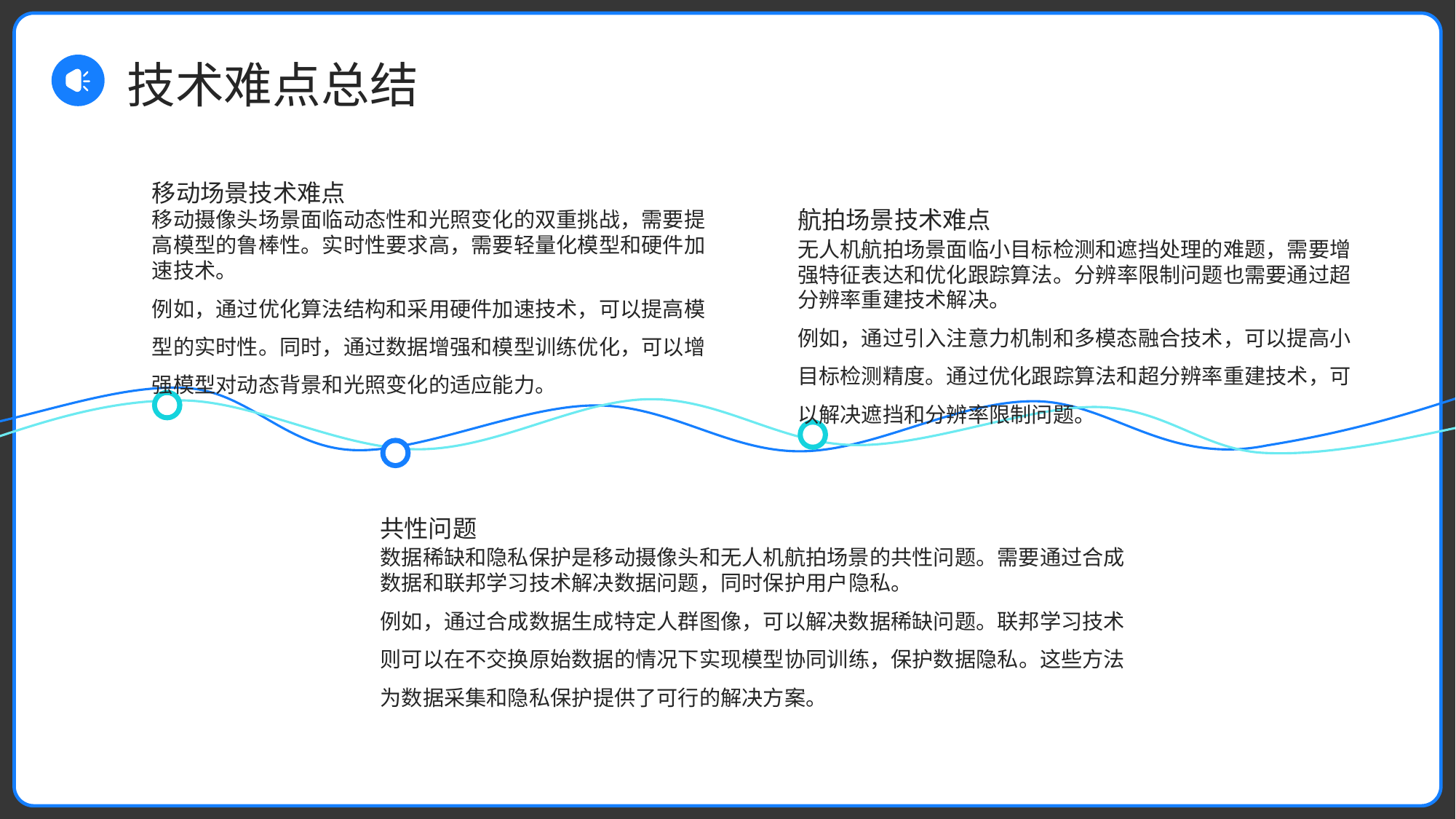

技术难点总结

移动场景技术难点
航拍场景技术难点
移动摄像头场景面临动态性和光照变化的双重挑战，需要提高模型的鲁棒性。实时性要求高，需要轻量化模型和硬件加速技术。
例如，通过优化算法结构和采用硬件加速技术，可以提高模型的实时性。同时，通过数据增强和模型训练优化，可以增强模型对动态背景和光照变化的适应能力。
无人机航拍场景面临小目标检测和遮挡处理的难题，需要增强特征表达和优化跟踪算法。分辨率限制问题也需要通过超分辨率重建技术解决。
例如，通过引入注意力机制和多模态融合技术，可以提高小目标检测精度。通过优化跟踪算法和超分辨率重建技术，可以解决遮挡和分辨率限制问题。

共性问题
数据稀缺和隐私保护是移动摄像头和无人机航拍场景的共性问题。需要通过合成数据和联邦学习技术解决数据问题，同时保护用户隐私。
例如，通过合成数据生成特定人群图像，可以解决数据稀缺问题。联邦学习技术则可以在不交换原始数据的情况下实现模型协同训练，保护数据隐私。这些方法为数据采集和隐私保护提供了可行的解决方案。